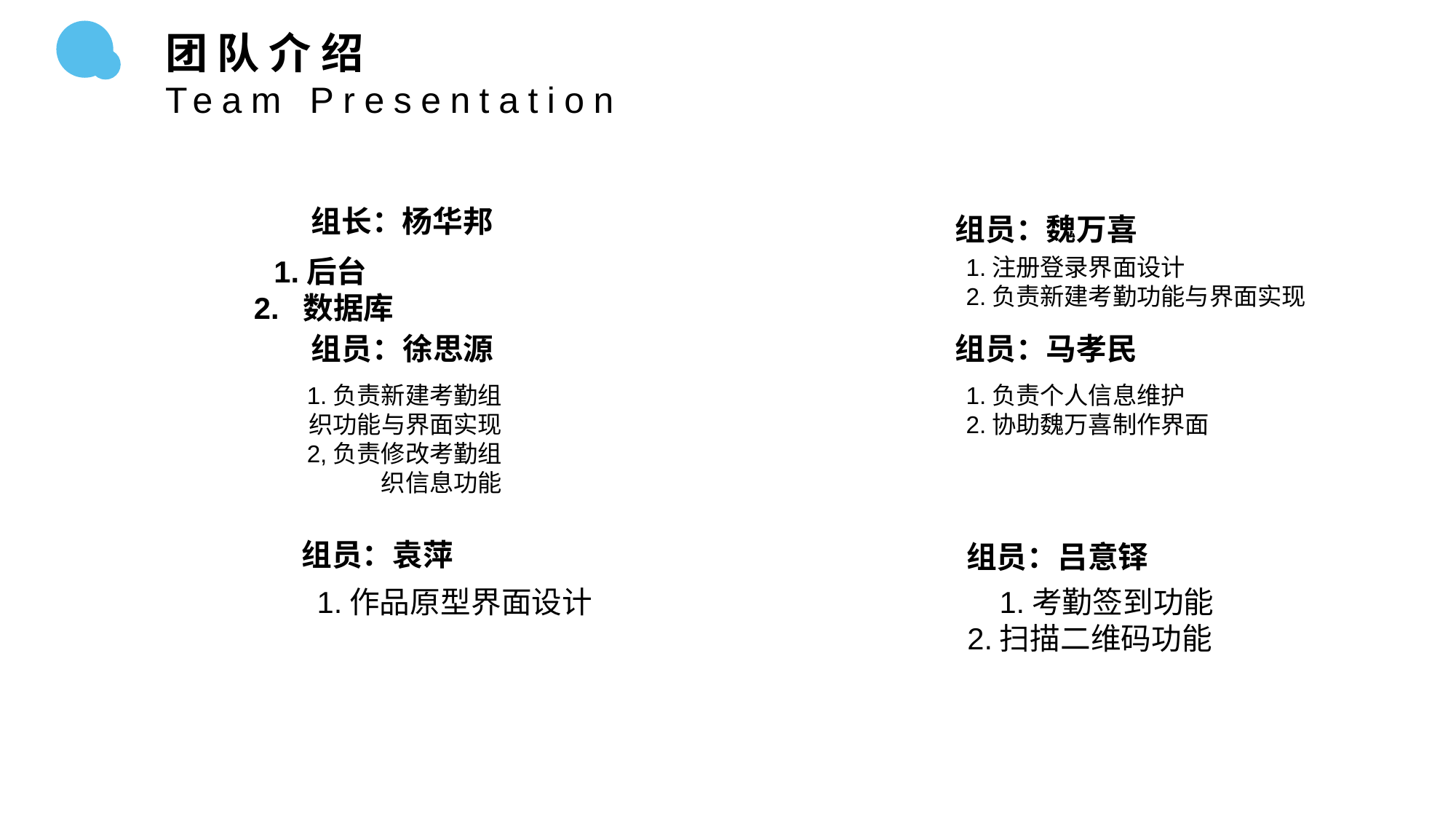

团 队 介 绍
Team Presentation
组长：杨华邦
组员：魏万喜
1.后台
2.  数据库
1.注册登录界面设计
2.负责新建考勤功能与界面实现

组员：徐思源
组员：马孝民
1.负责新建考勤组
织功能与界面实现
2,负责修改考勤组
  织信息功能

1.负责个人信息维护
2.协助魏万喜制作界面
组员：袁萍
组员：吕意铎
1.作品原型界面设计
          1.考勤签到功能
  2.扫描二维码功能